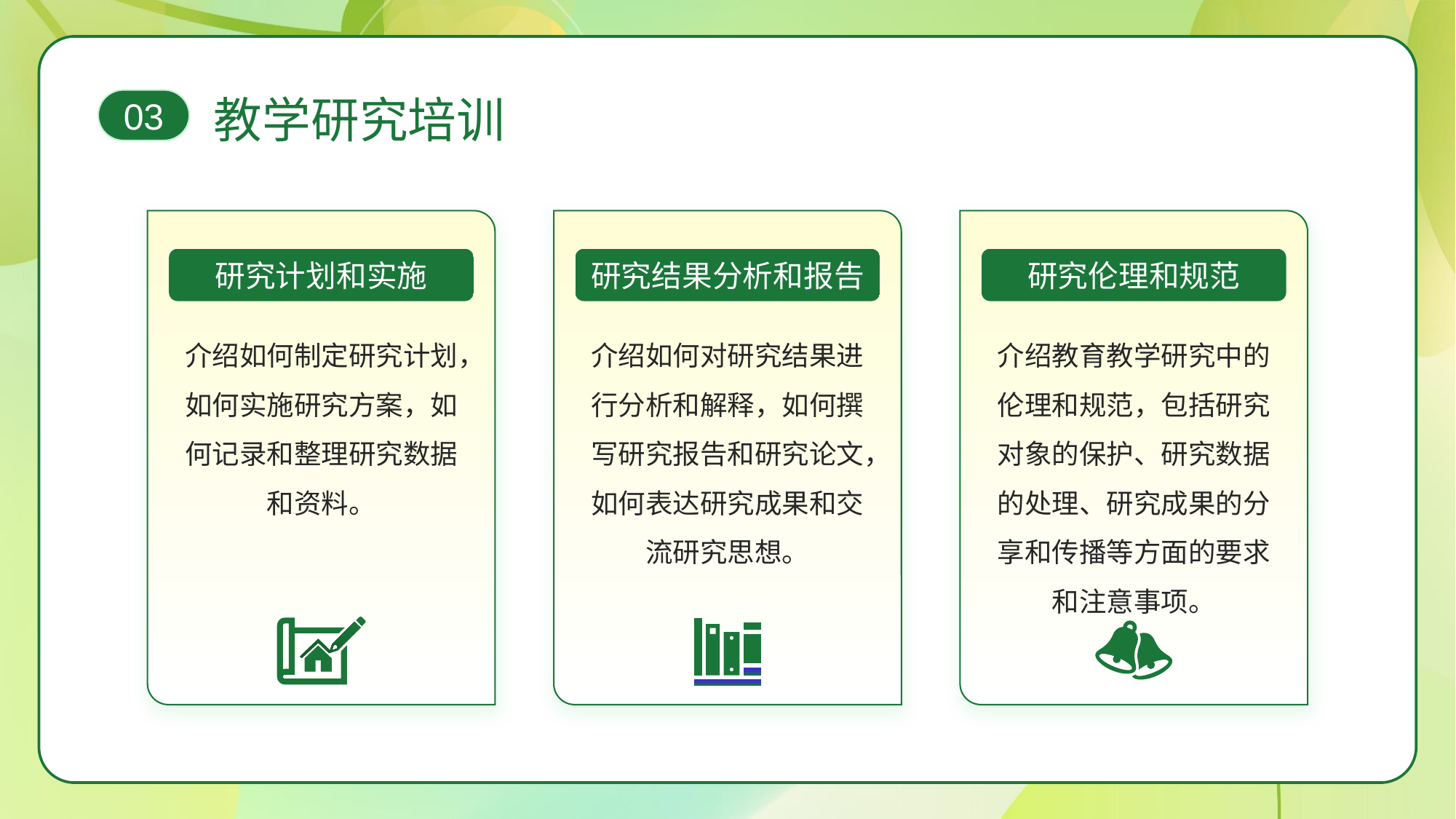

教学研究培训
03

研究计划和实施
介绍如何制定研究计划，如何实施研究方案，如何记录和整理研究数据和资料。

研究结果分析和报告
介绍如何对研究结果进行分析和解释，如何撰写研究报告和研究论文，如何表达研究成果和交流研究思想。

研究伦理和规范
介绍教育教学研究中的伦理和规范，包括研究对象的保护、研究数据的处理、研究成果的分享和传播等方面的要求和注意事项。